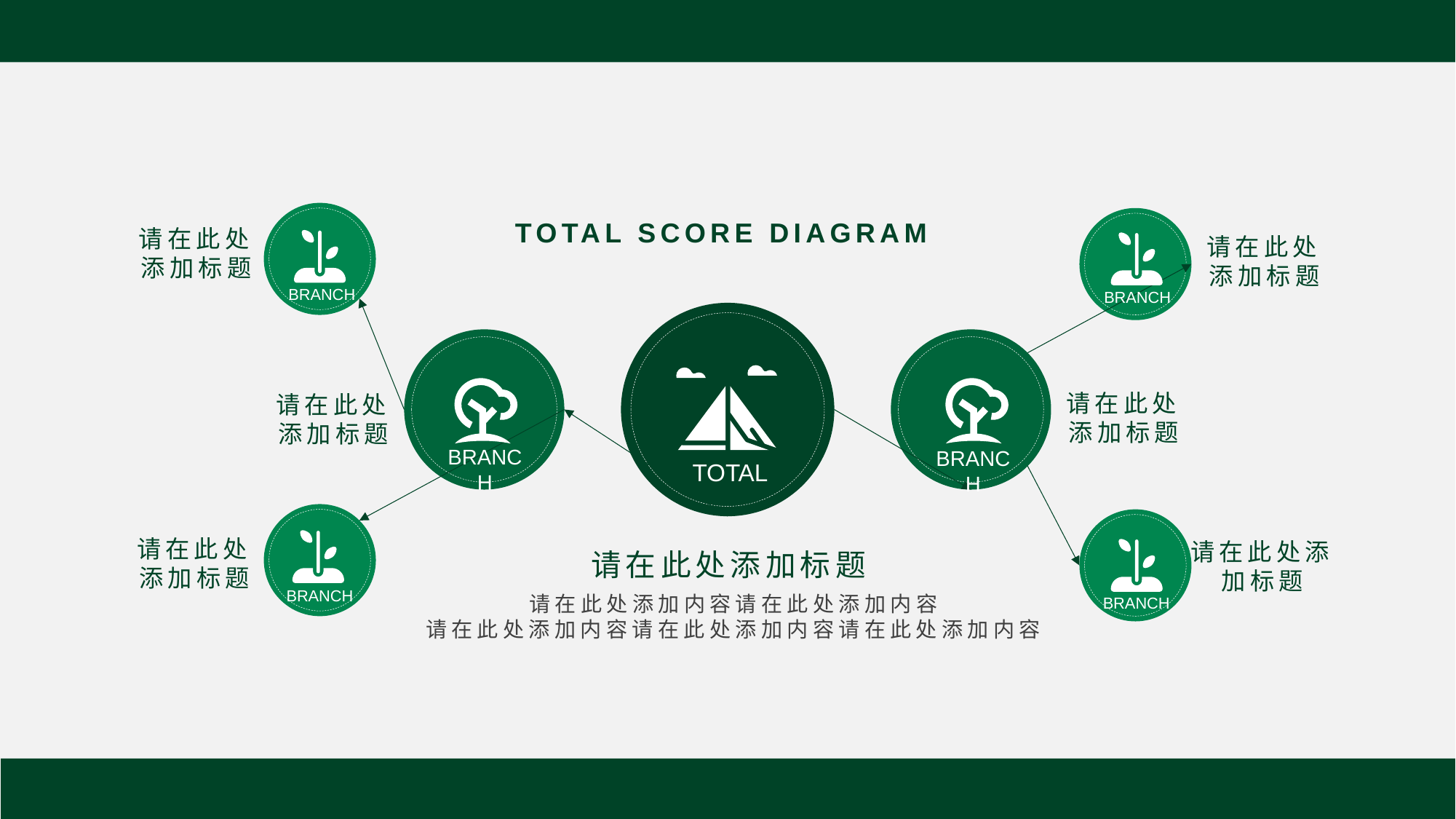

TOTAL SCORE DIAGRAM
请在此处添加标题
请在此处添加标题

BRANCH
BRANCH

请在此处添加标题
请在此处添加标题
BRANCH
BRANCH
TOTAL

请在此处添加标题

请在此处添加标题

请在此处添加标题
BRANCH
请在此处添加内容请在此处添加内容
请在此处添加内容请在此处添加内容请在此处添加内容
BRANCH